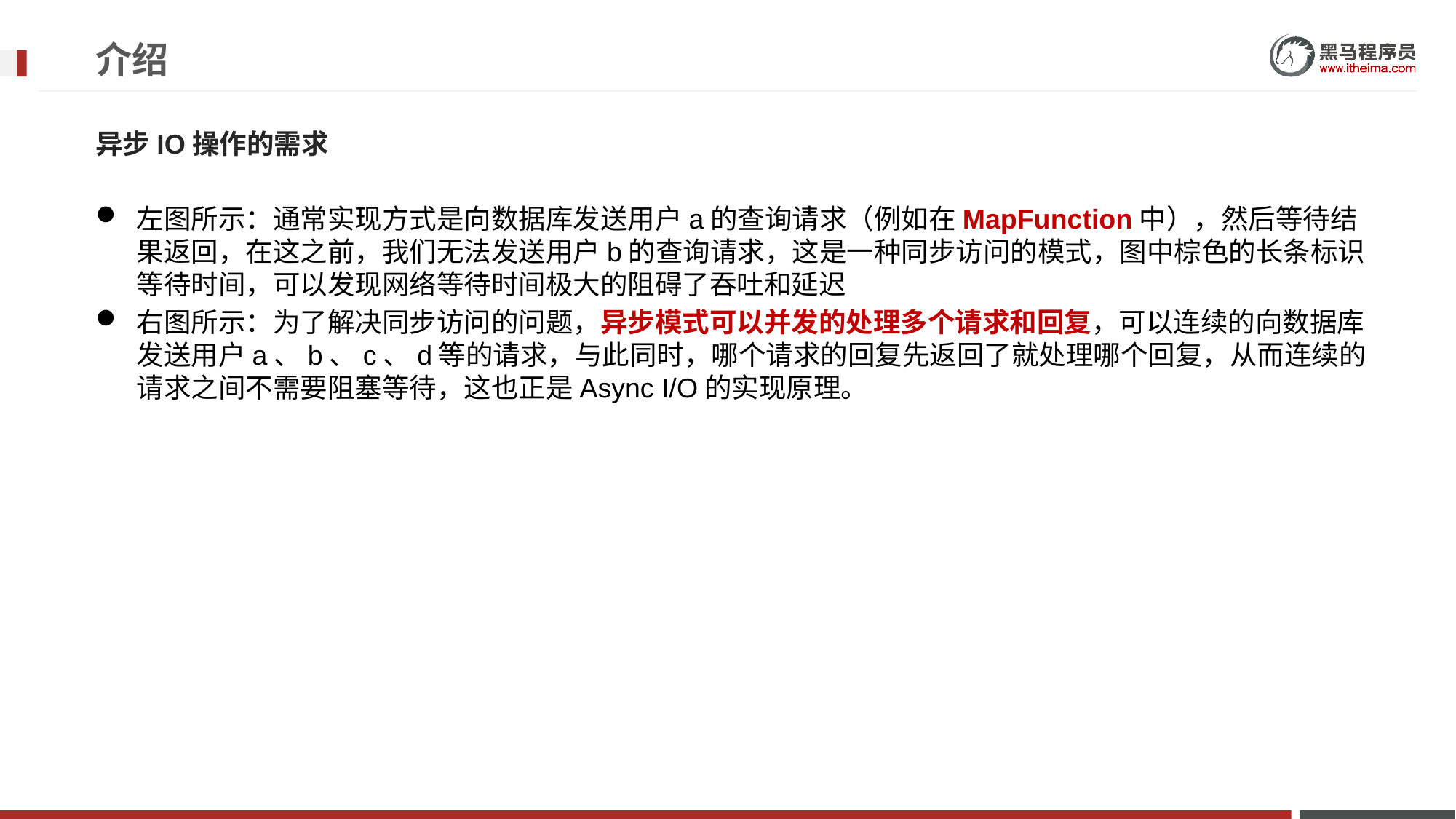

# 介绍
异步IO操作的需求
左图所示：通常实现方式是向数据库发送用户a的查询请求（例如在MapFunction中），然后等待结果返回，在这之前，我们无法发送用户b的查询请求，这是一种同步访问的模式，图中棕色的长条标识等待时间，可以发现网络等待时间极大的阻碍了吞吐和延迟
右图所示：为了解决同步访问的问题，异步模式可以并发的处理多个请求和回复，可以连续的向数据库发送用户a、b、c、d等的请求，与此同时，哪个请求的回复先返回了就处理哪个回复，从而连续的请求之间不需要阻塞等待，这也正是Async I/O的实现原理。